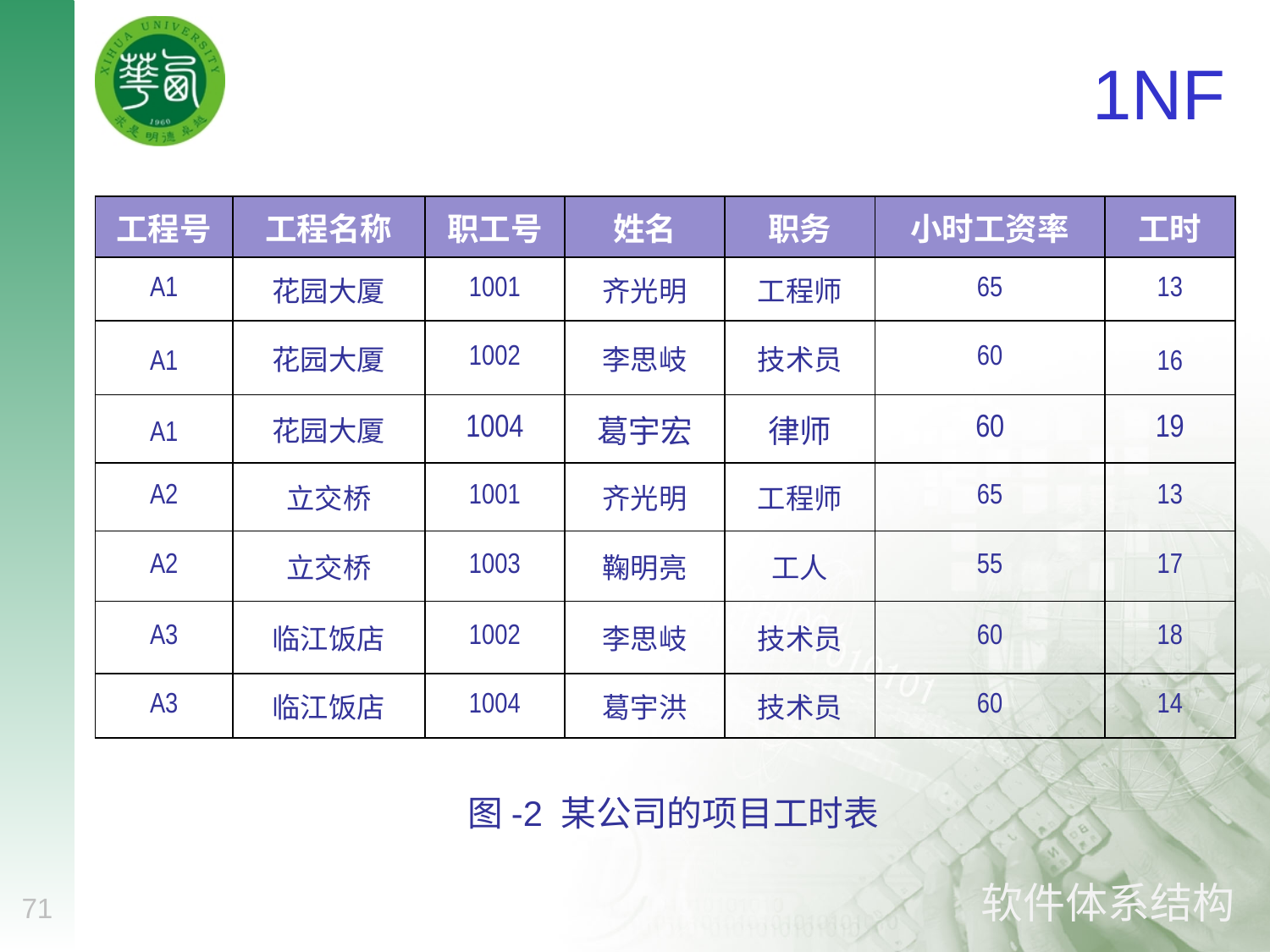

# 1NF
| 工程号 | 工程名称 | 职工号 | 姓名 | 职务 | 小时工资率 | 工时 |
| --- | --- | --- | --- | --- | --- | --- |
| A1 | 花园大厦 | 1001 | 齐光明 | 工程师 | 65 | 13 |
| A1 | 花园大厦 | 1002 | 李思岐 | 技术员 | 60 | 16 |
| A1 | 花园大厦 | 1004 | 葛宇宏 | 律师 | 60 | 19 |
| A2 | 立交桥 | 1001 | 齐光明 | 工程师 | 65 | 13 |
| A2 | 立交桥 | 1003 | 鞠明亮 | 工人 | 55 | 17 |
| A3 | 临江饭店 | 1002 | 李思岐 | 技术员 | 60 | 18 |
| A3 | 临江饭店 | 1004 | 葛宇洪 | 技术员 | 60 | 14 |
图-2 某公司的项目工时表
71